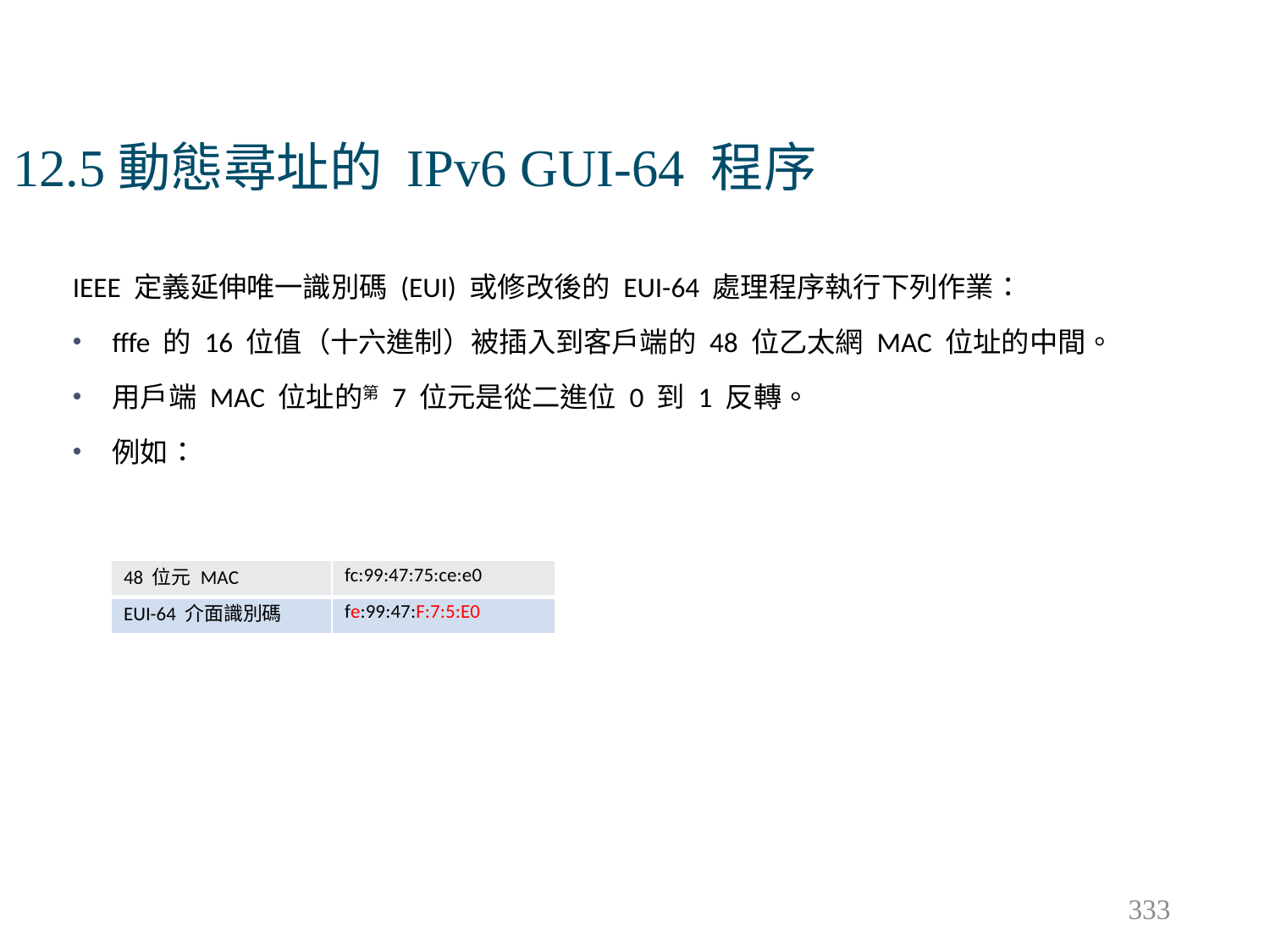

# 12.5動態尋址的 IPv6 GUI-64 程序
IEEE 定義延伸唯一識別碼 (EUI) 或修改後的 EUI-64 處理程序執行下列作業：
fffe 的 16 位值（十六進制）被插入到客戶端的 48 位乙太網 MAC 位址的中間。
用戶端 MAC 位址的第 7 位元是從二進位 0 到 1 反轉。
例如：

| 48 位元 MAC | fc:99:47:75:ce:e0 |
| --- | --- |
| EUI-64 介面識別碼 | fe:99:47:F:7:5:E0 |
333